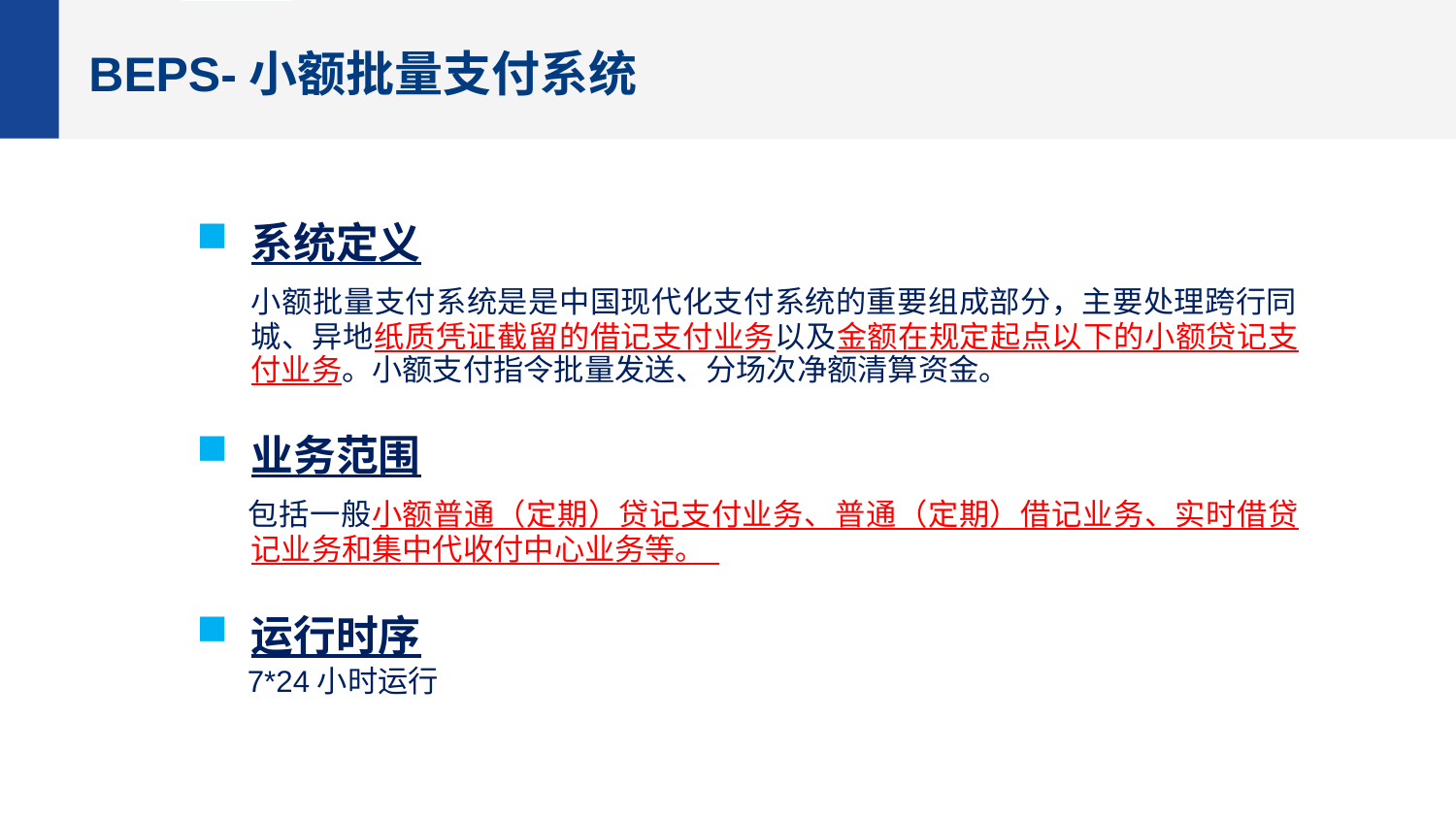

BEPS-小额批量支付系统
系统定义
	小额批量支付系统是是中国现代化支付系统的重要组成部分，主要处理跨行同城、异地纸质凭证截留的借记支付业务以及金额在规定起点以下的小额贷记支付业务。小额支付指令批量发送、分场次净额清算资金。

业务范围
    包括一般小额普通（定期）贷记支付业务、普通（定期）借记业务、实时借贷记业务和集中代收付中心业务等。

运行时序
      7*24小时运行